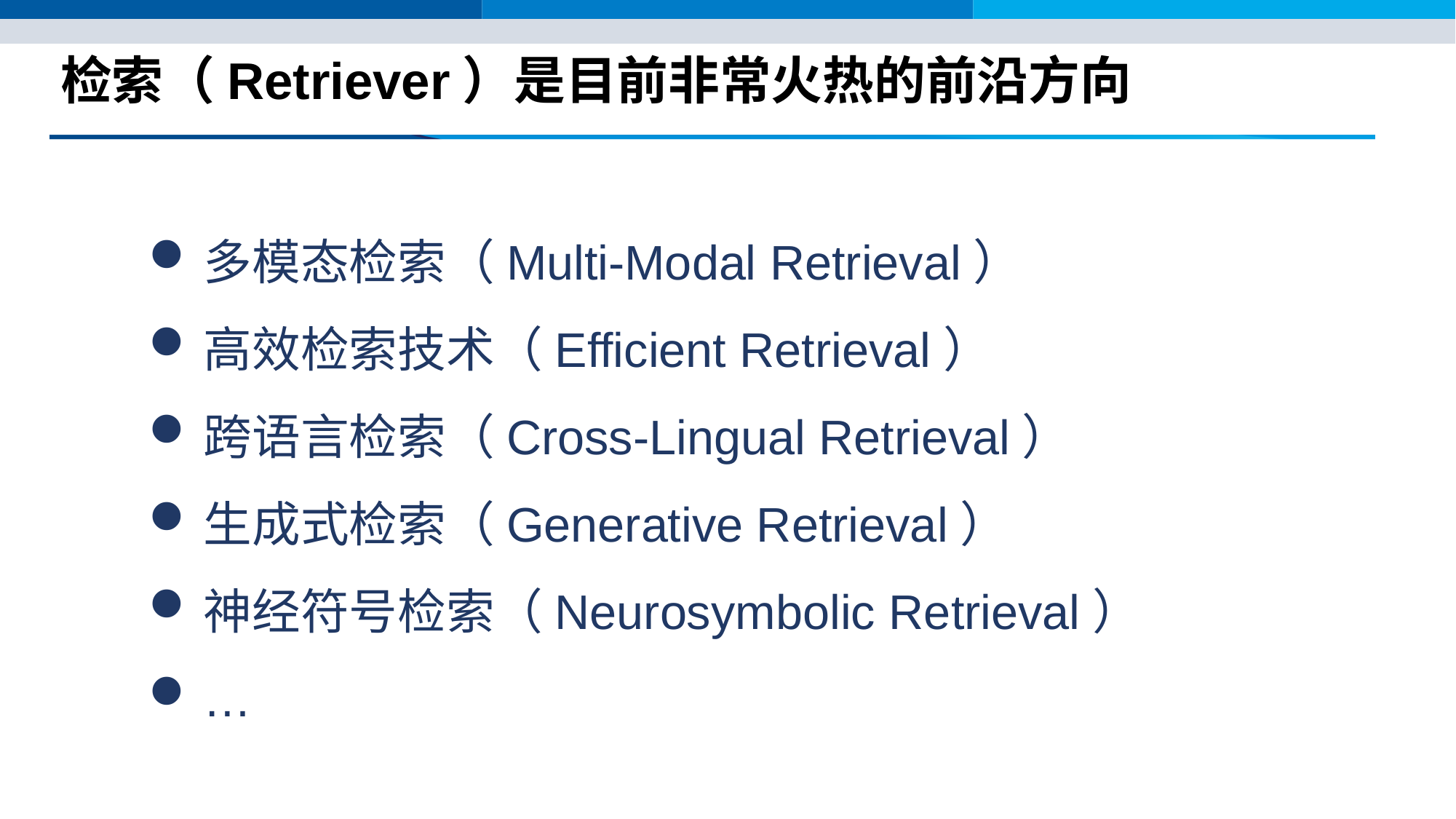

# 检索（Retriever）是目前非常火热的前沿方向
多模态检索（Multi-Modal Retrieval）
高效检索技术（Efficient Retrieval）
跨语言检索（Cross-Lingual Retrieval）
生成式检索（Generative Retrieval）
神经符号检索（Neurosymbolic Retrieval）
…